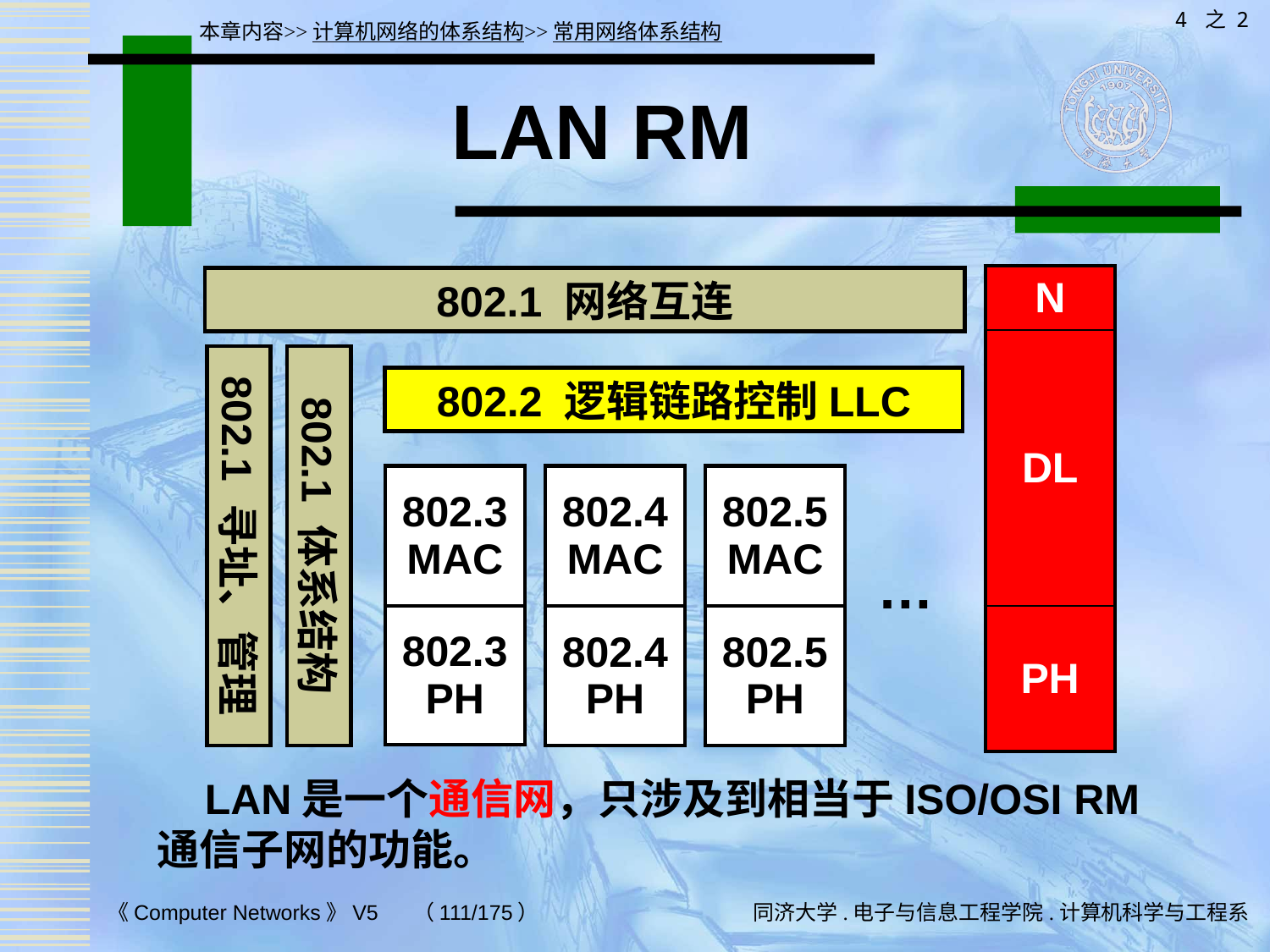

4 之 2
本章内容>>计算机网络的体系结构>>常用网络体系结构
# LAN RM
| N |
| --- |
| DL |
| PH |
802.1 网络互连
802.2 逻辑链路控制LLC
| 802.3 MAC |
| --- |
| 802.3 PH |
| 802.4 MAC |
| --- |
| 802.4 PH |
| 802.5 MAC |
| --- |
| 802.5 PH |
802.1 寻址、管理
802.1 体系结构
…
    LAN是一个通信网，只涉及到相当于ISO/OSI RM通信子网的功能。